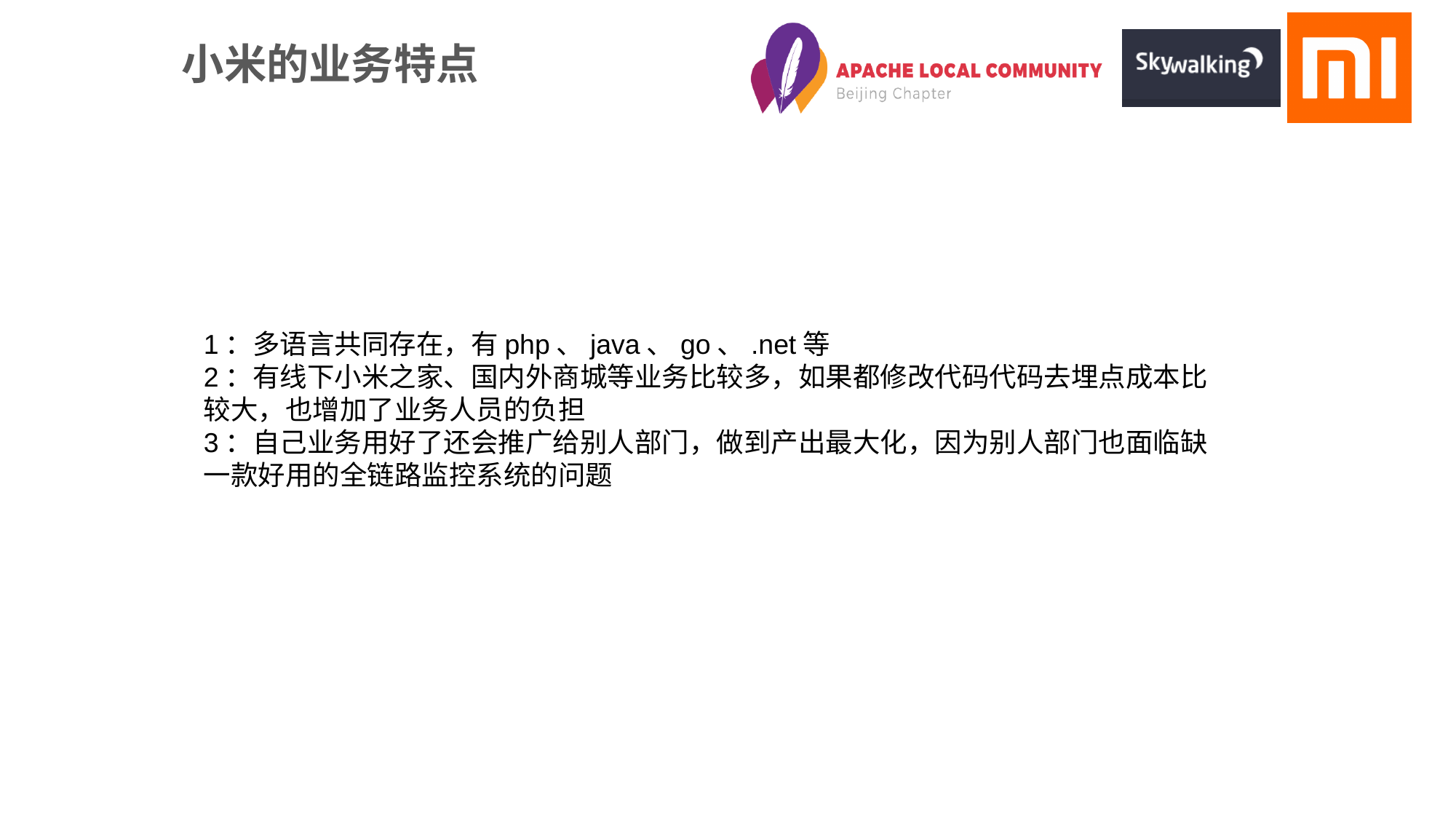

# 小米的业务特点
1：多语言共同存在，有php、java、go、.net等
2：有线下小米之家、国内外商城等业务比较多，如果都修改代码代码去埋点成本比较大，也增加了业务人员的负担
3：自己业务用好了还会推广给别人部门，做到产出最大化，因为别人部门也面临缺一款好用的全链路监控系统的问题